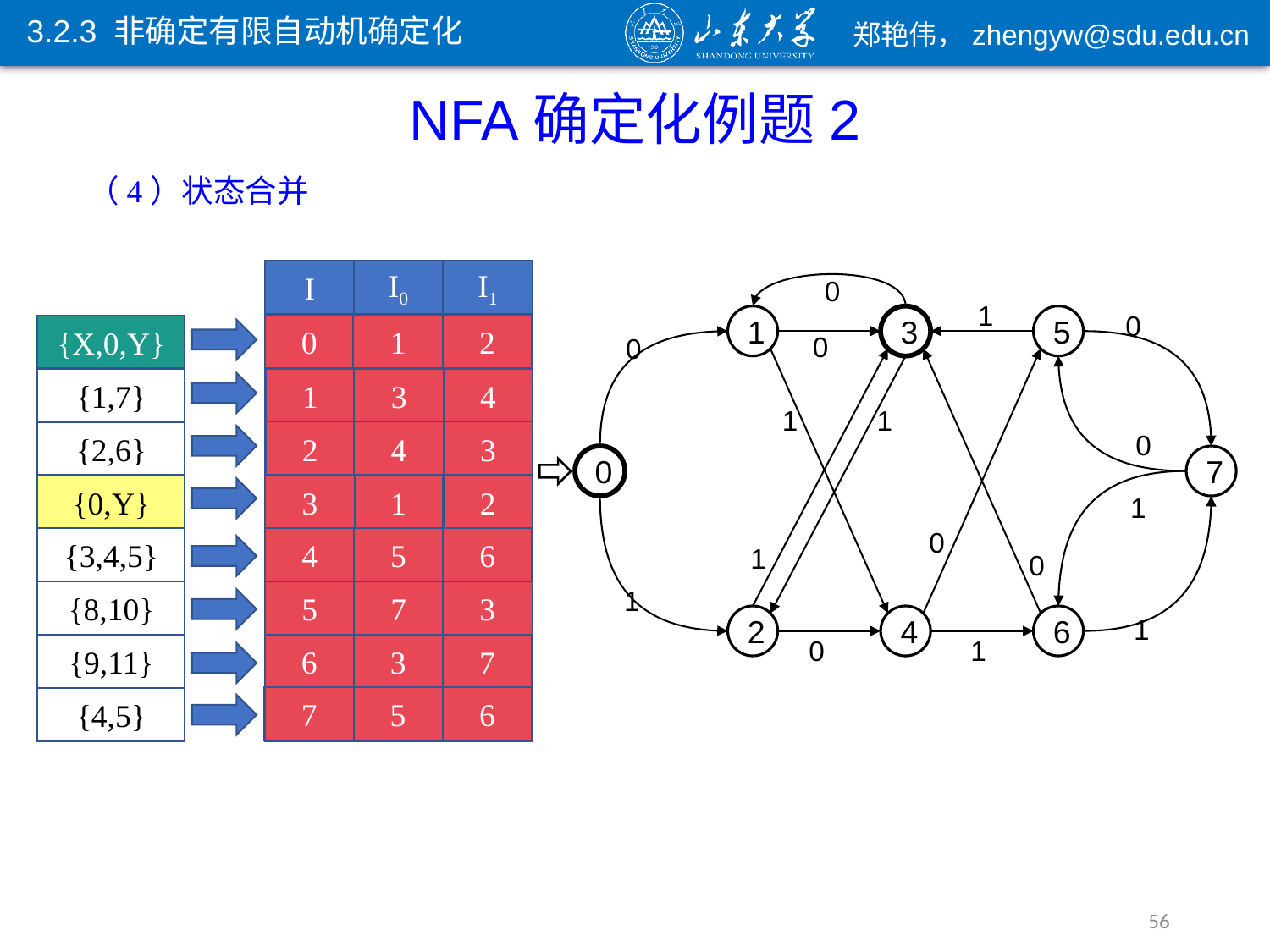

3.2.3 非确定有限自动机确定化
NFA确定化例题2
（4）状态合并
I
I0
I1
0
1
0
1
3
5
0
1
2
0
1
2
{X,0,Y}

0
0
1
1
0
0
1
0
1
3
4
1
3
4
{1,7}

2
4
3
{2,6}
2
4
3

0
7

1
3
1
2
{0,Y}
3
1
2

1
1
4
5
6
{3,4,5}
4
5
6

5
7
3
{8,10}
5
7
3

2
4
6
0
1
{9,11}
6
3
7
6
3
7

7
5
6
{4,5}
7
5
6

56